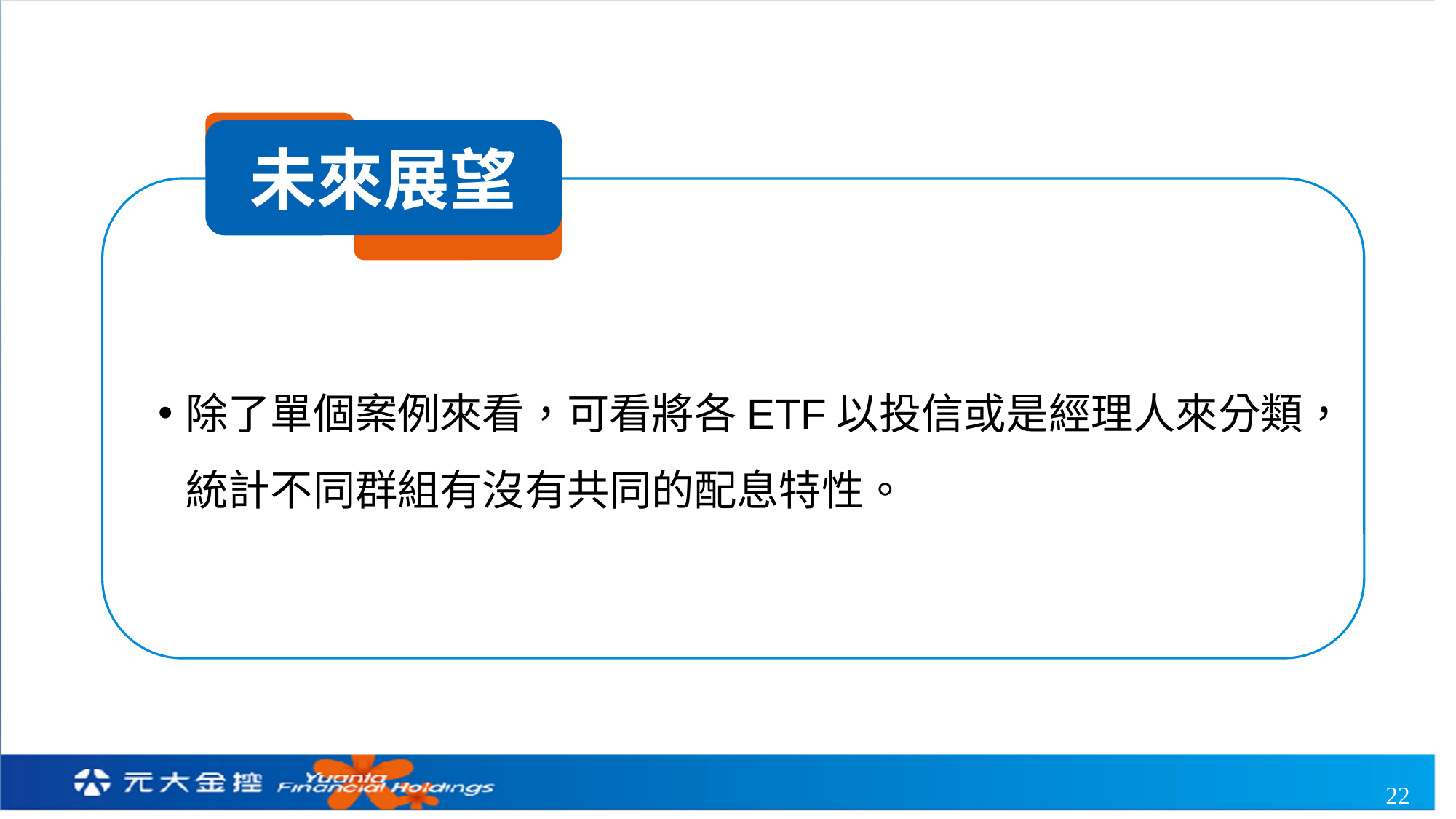

未來展望

除了單個案例來看，可看將各ETF以投信或是經理人來分類，統計不同群組有沒有共同的配息特性。
22